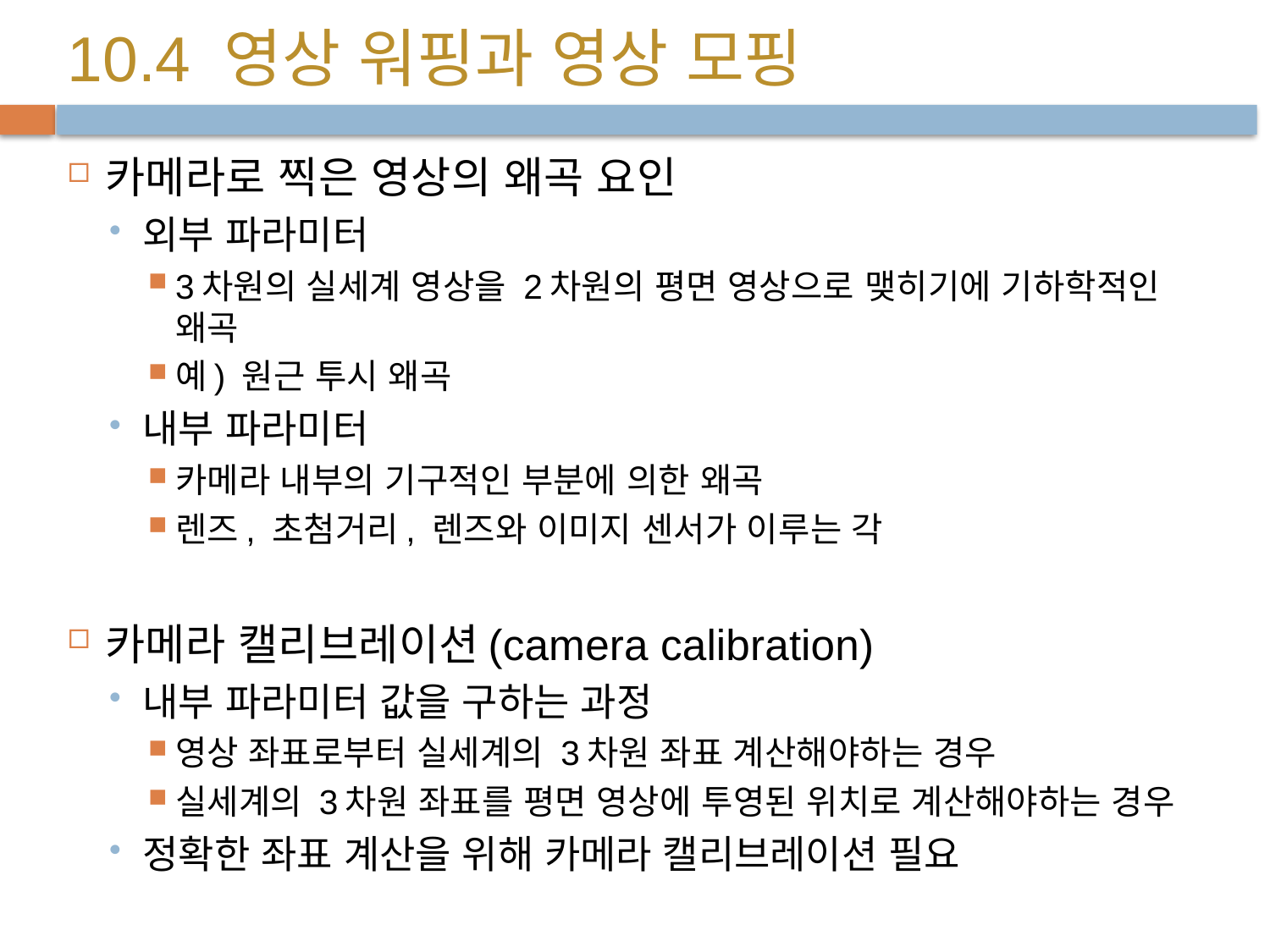

# 10.4 영상 워핑과 영상 모핑
카메라로 찍은 영상의 왜곡 요인
외부 파라미터
3차원의 실세계 영상을 2차원의 평면 영상으로 맺히기에 기하학적인 왜곡
예) 원근 투시 왜곡
내부 파라미터
카메라 내부의 기구적인 부분에 의한 왜곡
렌즈, 초첨거리, 렌즈와 이미지 센서가 이루는 각

카메라 캘리브레이션(camera calibration)
내부 파라미터 값을 구하는 과정
영상 좌표로부터 실세계의 3차원 좌표 계산해야하는 경우
실세계의 3차원 좌표를 평면 영상에 투영된 위치로 계산해야하는 경우
정확한 좌표 계산을 위해 카메라 캘리브레이션 필요